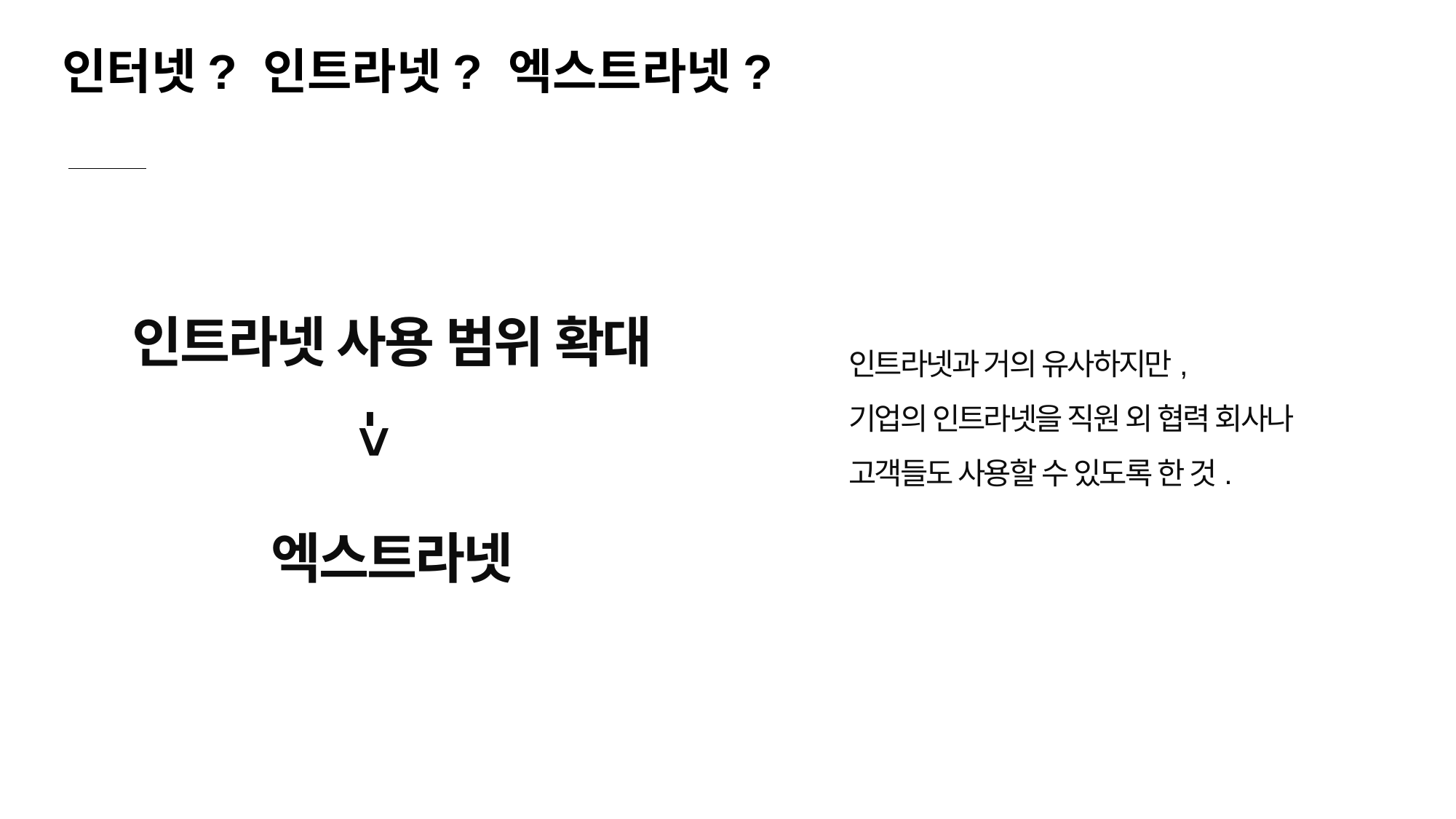

인터넷? 인트라넷? 엑스트라넷?
인트라넷 사용 범위 확대
인트라넷과 거의 유사하지만,
기업의 인트라넷을 직원 외 협력 회사나
고객들도 사용할 수 있도록 한 것.
->
엑스트라넷